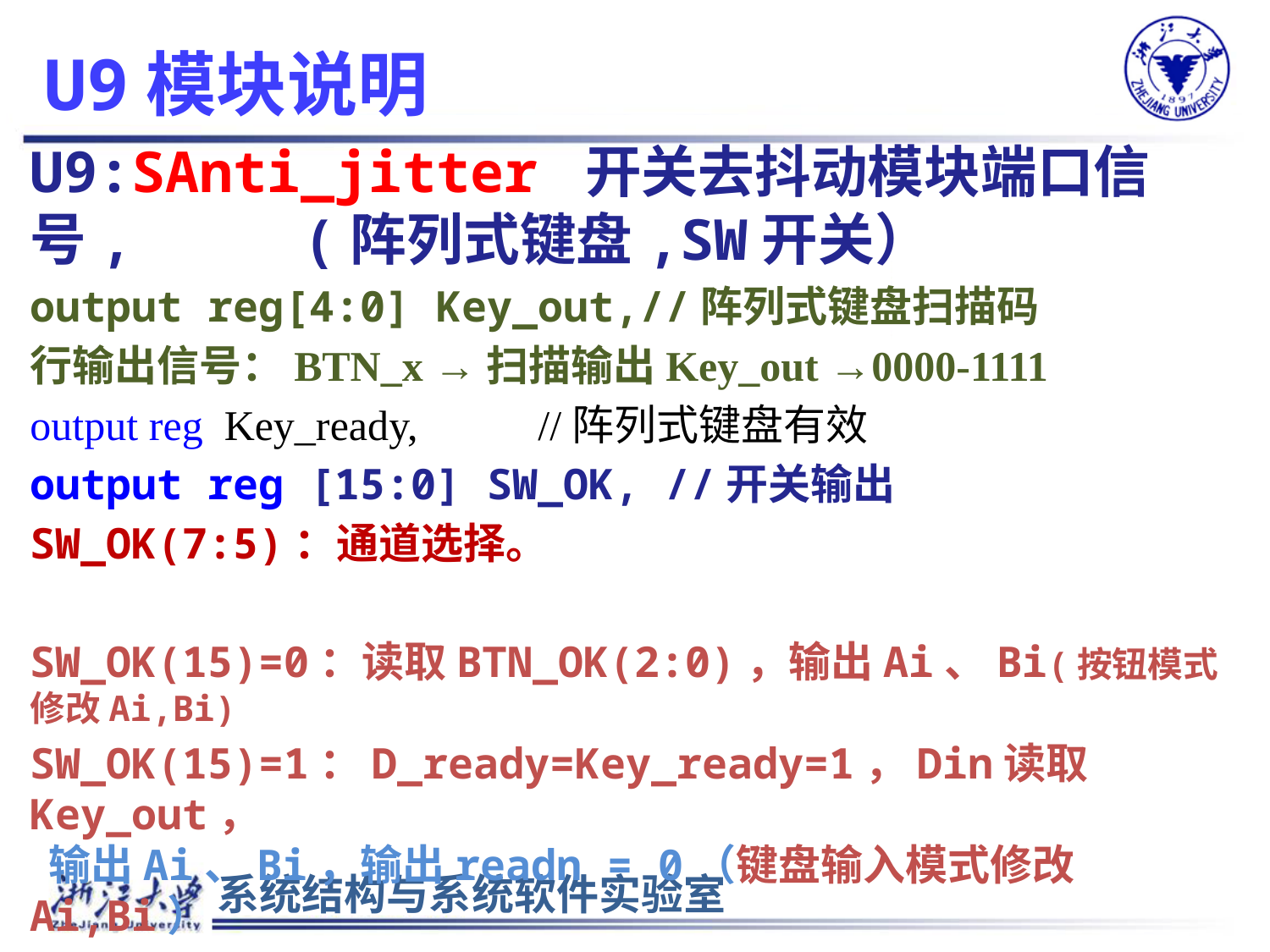

# U9模块说明
U9:SAnti_jitter 开关去抖动模块端口信号,     (阵列式键盘,SW开关）
output reg[4:0] Key_out,//阵列式键盘扫描码
行输出信号：BTN_x →扫描输出Key_out →0000-1111
output reg  Key_ready,	//阵列式键盘有效
output reg [15:0] SW_OK, //开关输出
SW_OK(7:5)：通道选择。

SW_OK(15)=0：读取BTN_OK(2:0)，输出Ai、Bi(按钮模式修改Ai,Bi)
SW_OK(15)=1：D_ready=Key_ready=1，Din读取Key_out，
  输出Ai、Bi，输出readn = 0（键盘输入模式修改Ai,Bi）
SW_OK(0)=0:图像显示,SW_OK(0)=1:文字显示